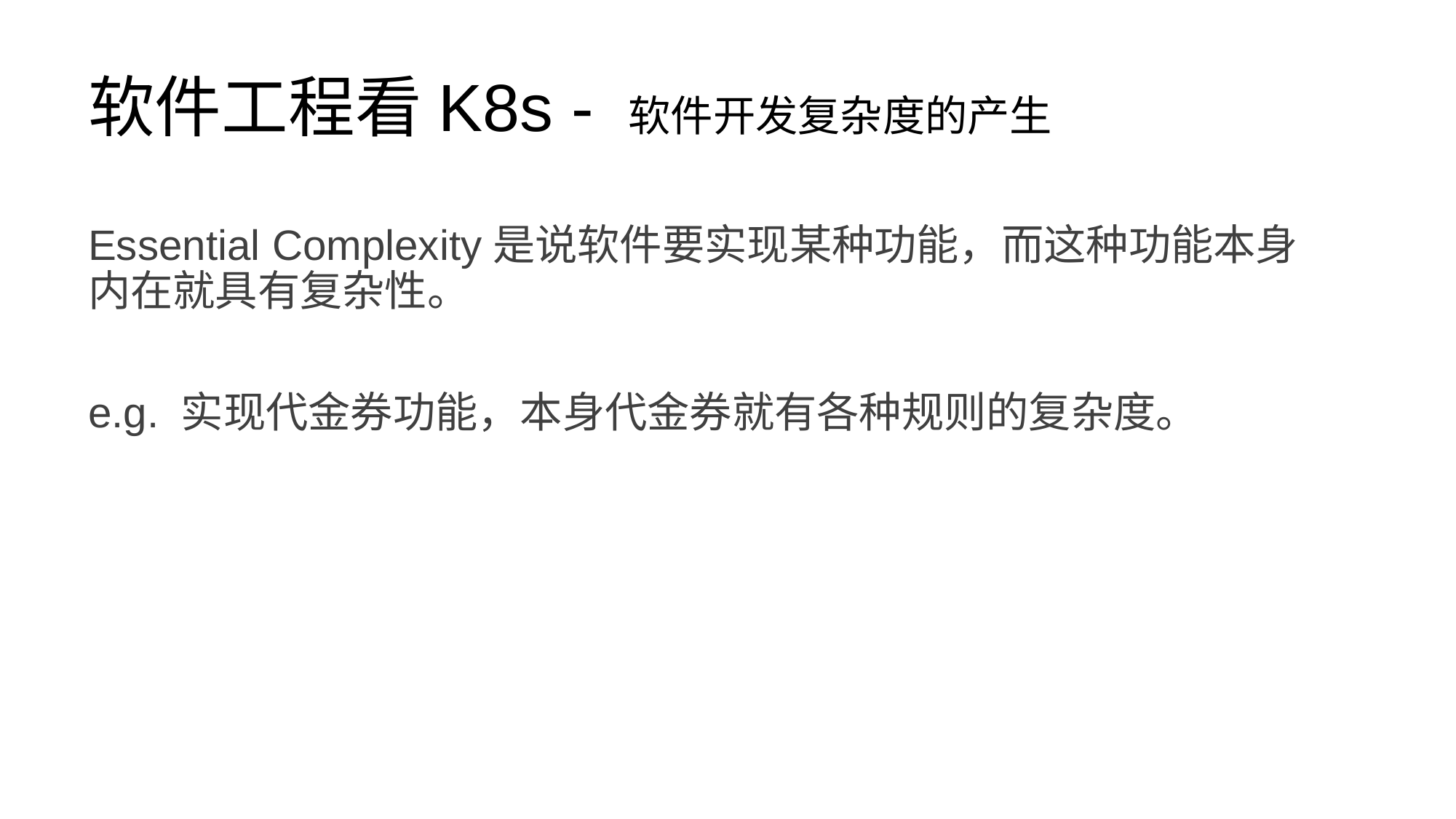

# 软件工程看K8s - 软件开发复杂度的产生
Essential Complexity是说软件要实现某种功能，而这种功能本身内在就具有复杂性。

e.g. 实现代金券功能，本身代金券就有各种规则的复杂度。